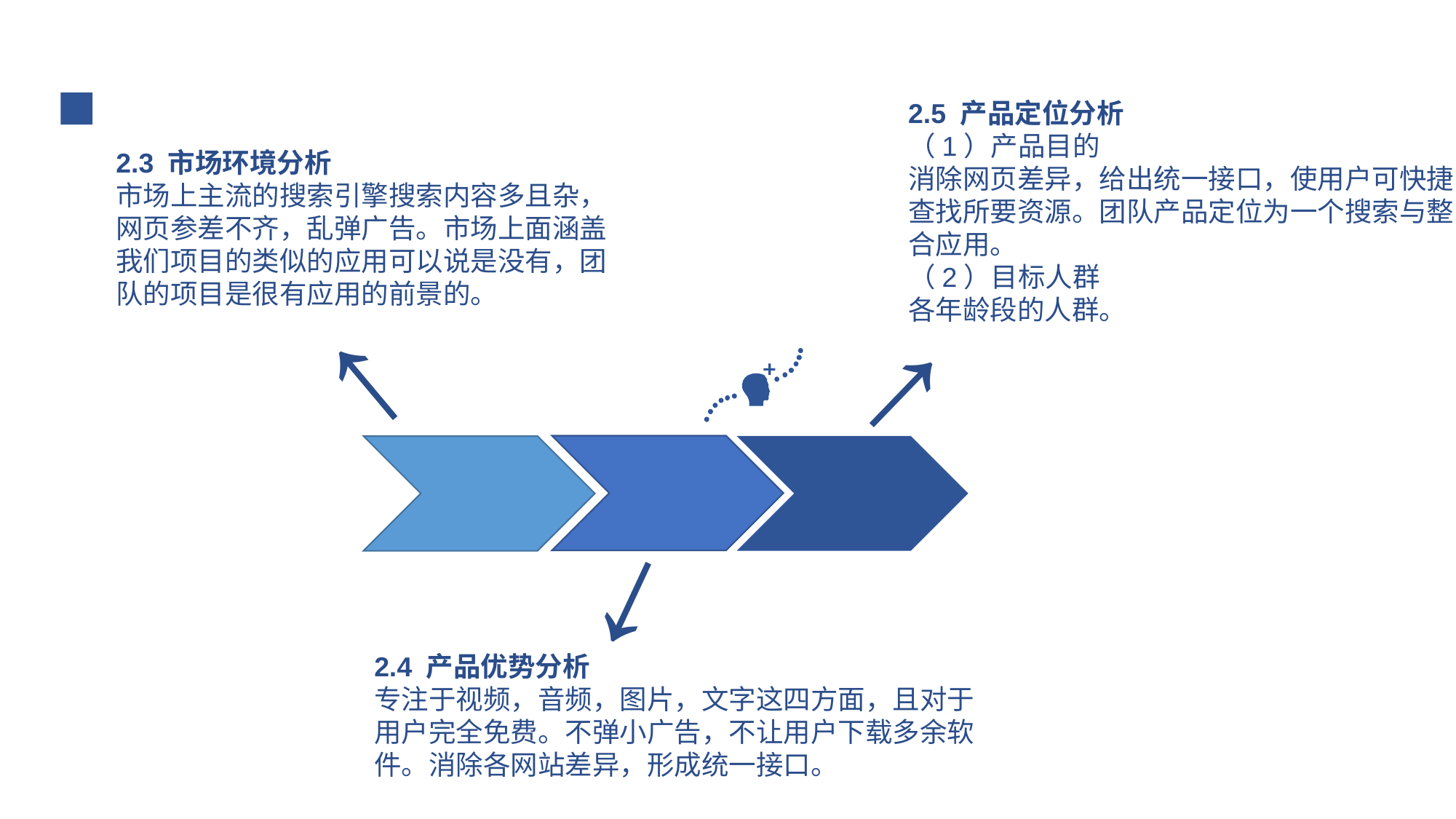

2.5 产品定位分析
（1）产品目的
消除网页差异，给出统一接口，使用户可快捷查找所要资源。团队产品定位为一个搜索与整合应用。
（2）目标人群
各年龄段的人群。

2.3 市场环境分析
市场上主流的搜索引擎搜索内容多且杂，网页参差不齐，乱弹广告。市场上面涵盖我们项目的类似的应用可以说是没有，团队的项目是很有应用的前景的。
↑
↑

↑
2.4 产品优势分析
专注于视频，音频，图片，文字这四方面，且对于用户完全免费。不弹小广告，不让用户下载多余软件。消除各网站差异，形成统一接口。